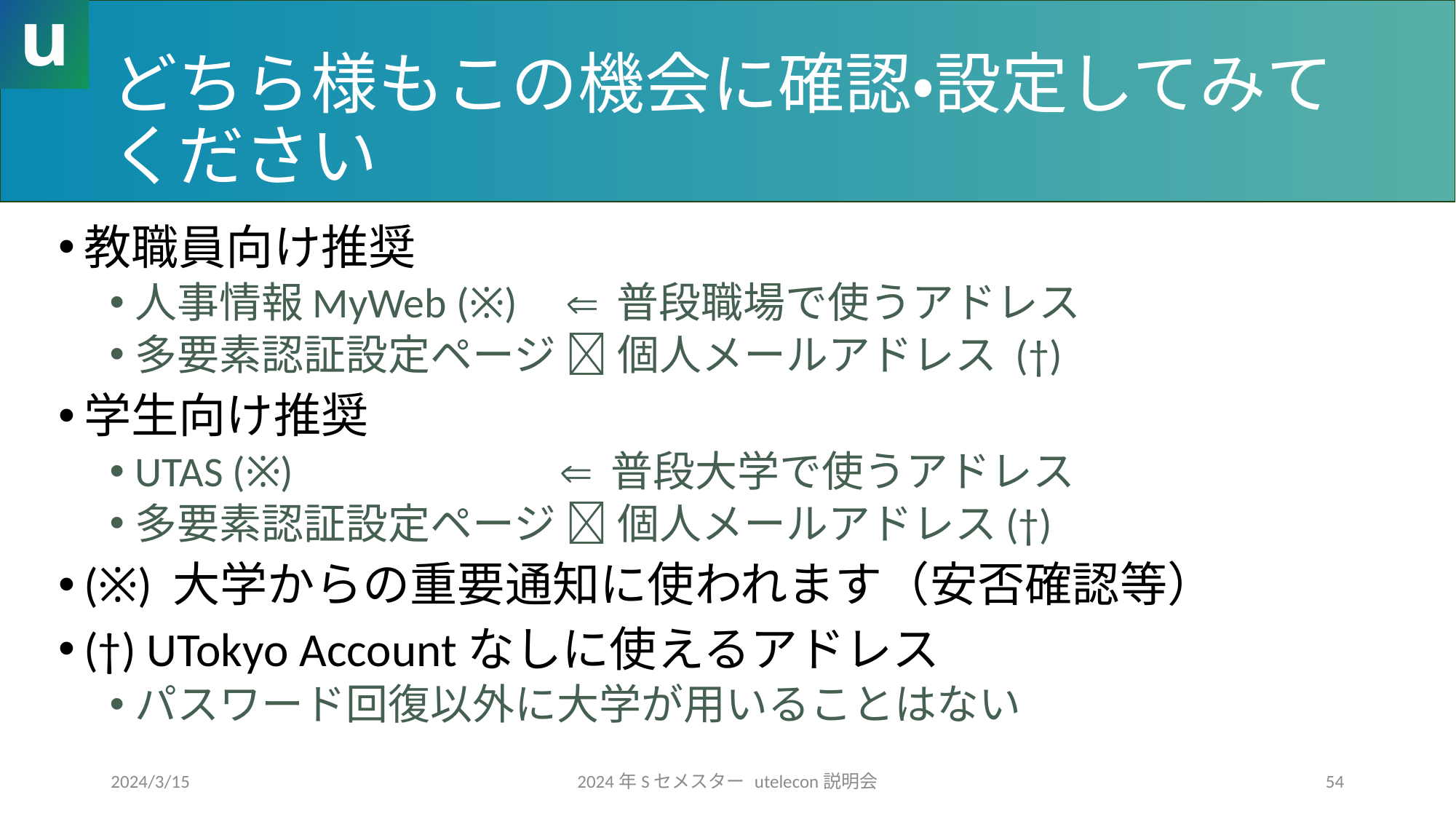

# どちら様もこの機会に確認・設定してみてください
教職員向け推奨
人事情報MyWeb (※)     ⇐ 普段職場で使うアドレス
多要素認証設定ページ ⇐ 個人メールアドレス (†)
学生向け推奨
UTAS (※)                            ⇐ 普段大学で使うアドレス
多要素認証設定ページ ⇐ 個人メールアドレス(†)
(※) 大学からの重要通知に使われます（安否確認等）
(†) UTokyo Accountなしに使えるアドレス
パスワード回復以外に大学が用いることはない

2024/3/15
2024年Sセメスター utelecon説明会
54